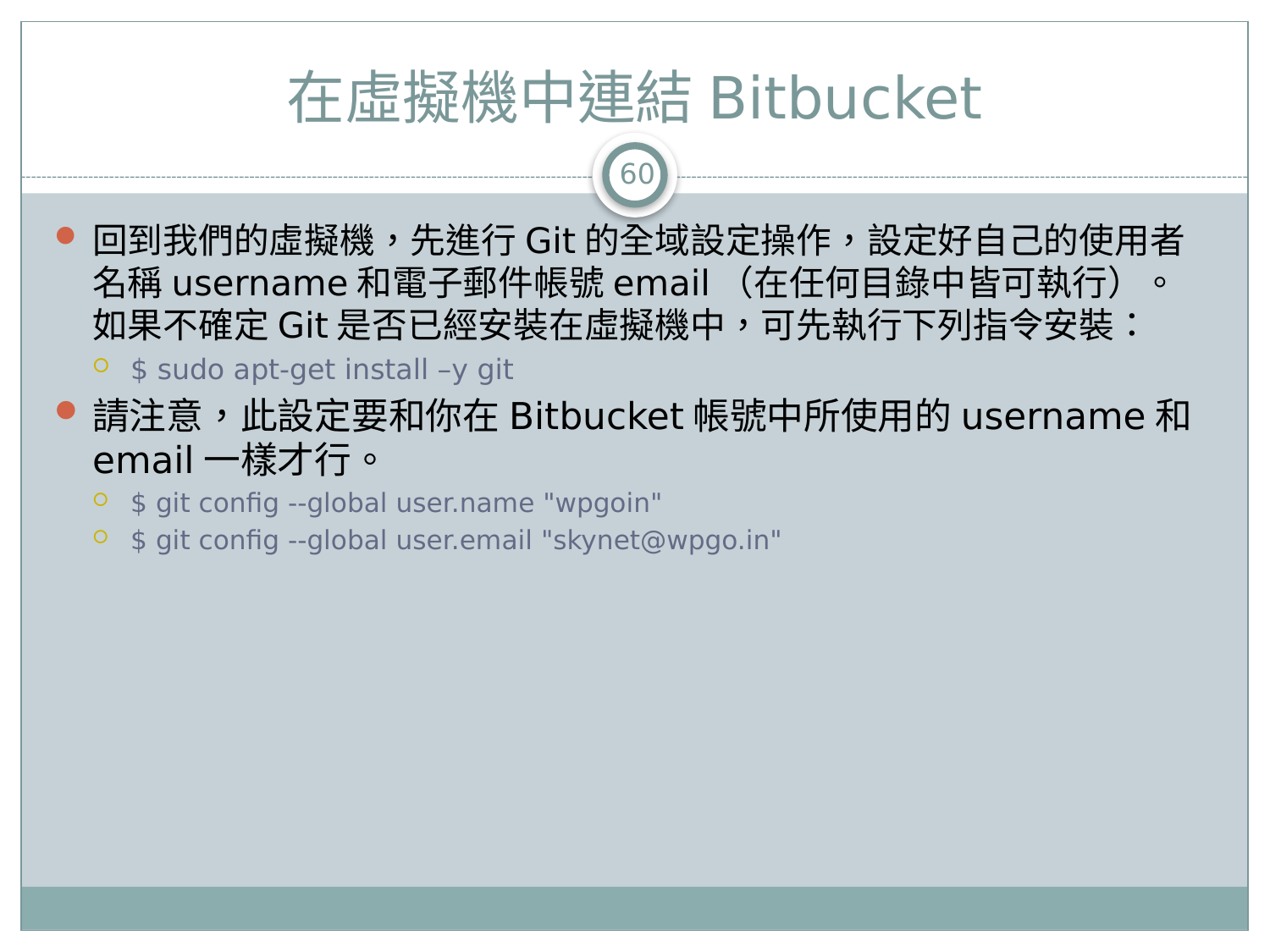

# 在虛擬機中連結Bitbucket
60
回到我們的虛擬機，先進行Git的全域設定操作，設定好自己的使用者名稱username和電子郵件帳號email（在任何目錄中皆可執行）。如果不確定Git是否已經安裝在虛擬機中，可先執行下列指令安裝：
$ sudo apt-get install –y git
請注意，此設定要和你在Bitbucket帳號中所使用的username和email一樣才行。
$ git config --global user.name "wpgoin"
$ git config --global user.email "skynet@wpgo.in"